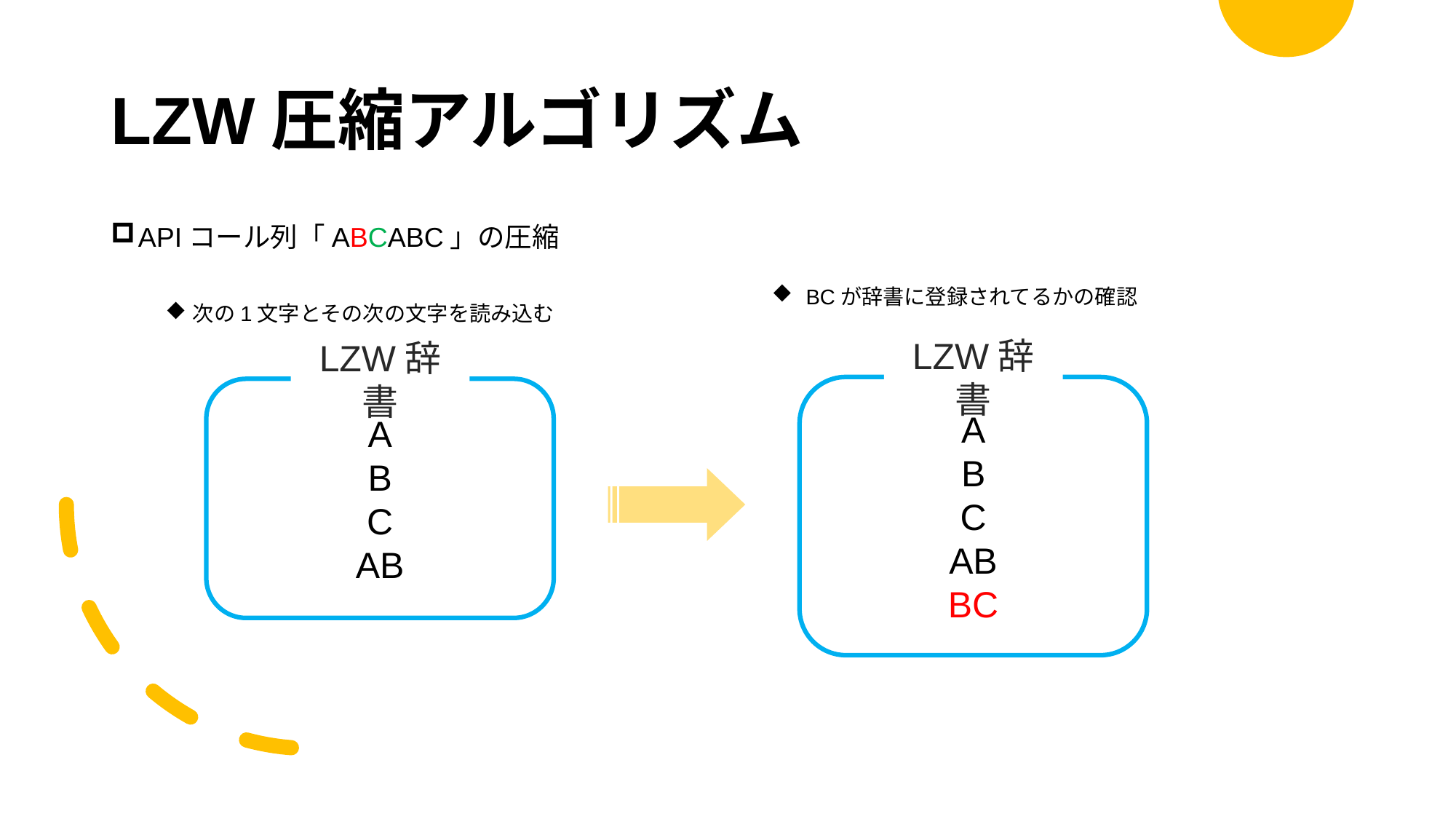

# LZW圧縮アルゴリズム
APIコール列「ABCABC」の圧縮

次の1文字とその次の文字を読み込む

BCが辞書に登録されてるかの確認
LZW辞書
A
B
C
AB
BC
LZW辞書
A
B
C
AB